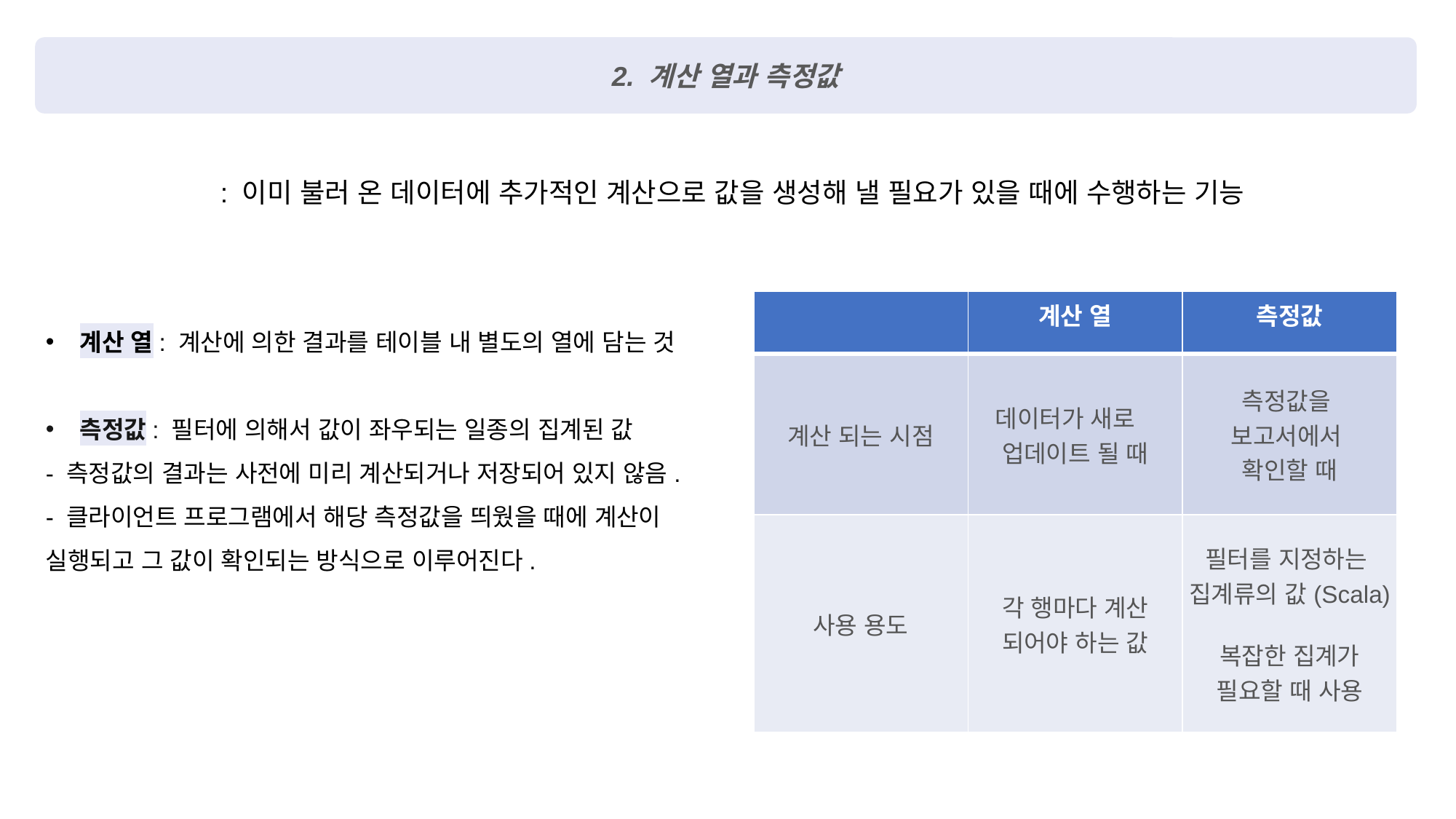

2. 계산 열과 측정값
: 이미 불러 온 데이터에 추가적인 계산으로 값을 생성해 낼 필요가 있을 때에 수행하는 기능

계산 열: 계산에 의한 결과를 테이블 내 별도의 열에 담는 것

측정값: 필터에 의해서 값이 좌우되는 일종의 집계된 값
- 측정값의 결과는 사전에 미리 계산되거나 저장되어 있지 않음.
- 클라이언트 프로그램에서 해당 측정값을 띄웠을 때에 계산이 실행되고 그 값이 확인되는 방식으로 이루어진다.

|  | 계산 열 | 측정값 |
| --- | --- | --- |
| 계산 되는 시점 | 데이터가 새로 업데이트 될 때 | 측정값을 보고서에서 확인할 때 |
| 사용 용도 | 각 행마다 계산 되어야 하는 값 | 필터를 지정하는 집계류의 값(Scala) 복잡한 집계가 필요할 때 사용 |